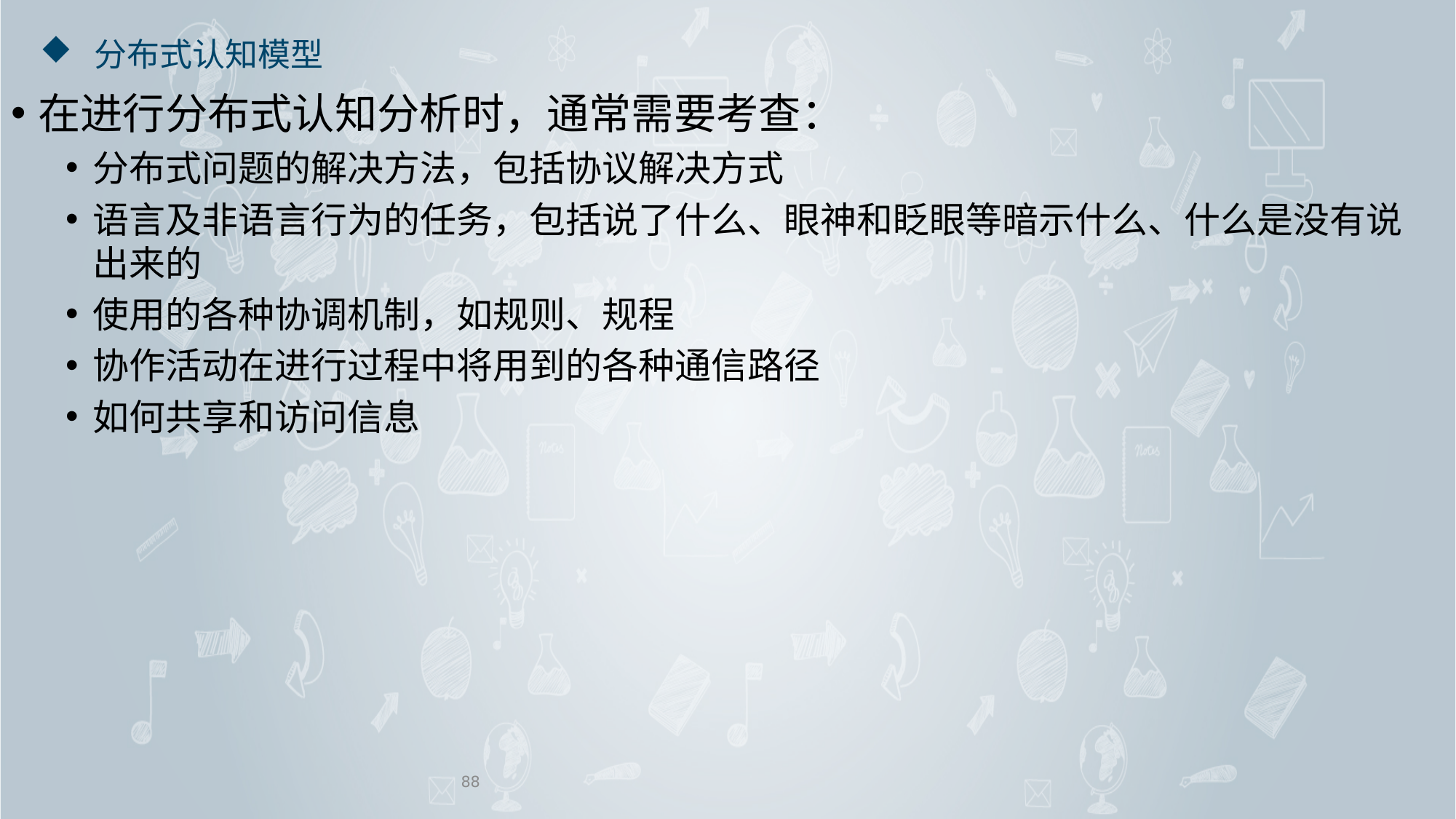

# 分布式认知模型
在进行分布式认知分析时，通常需要考查：
分布式问题的解决方法，包括协议解决方式
语言及非语言行为的任务，包括说了什么、眼神和眨眼等暗示什么、什么是没有说 出来的
使用的各种协调机制，如规则、规程
协作活动在进行过程中将用到的各种通信路径
如何共享和访问信息

88